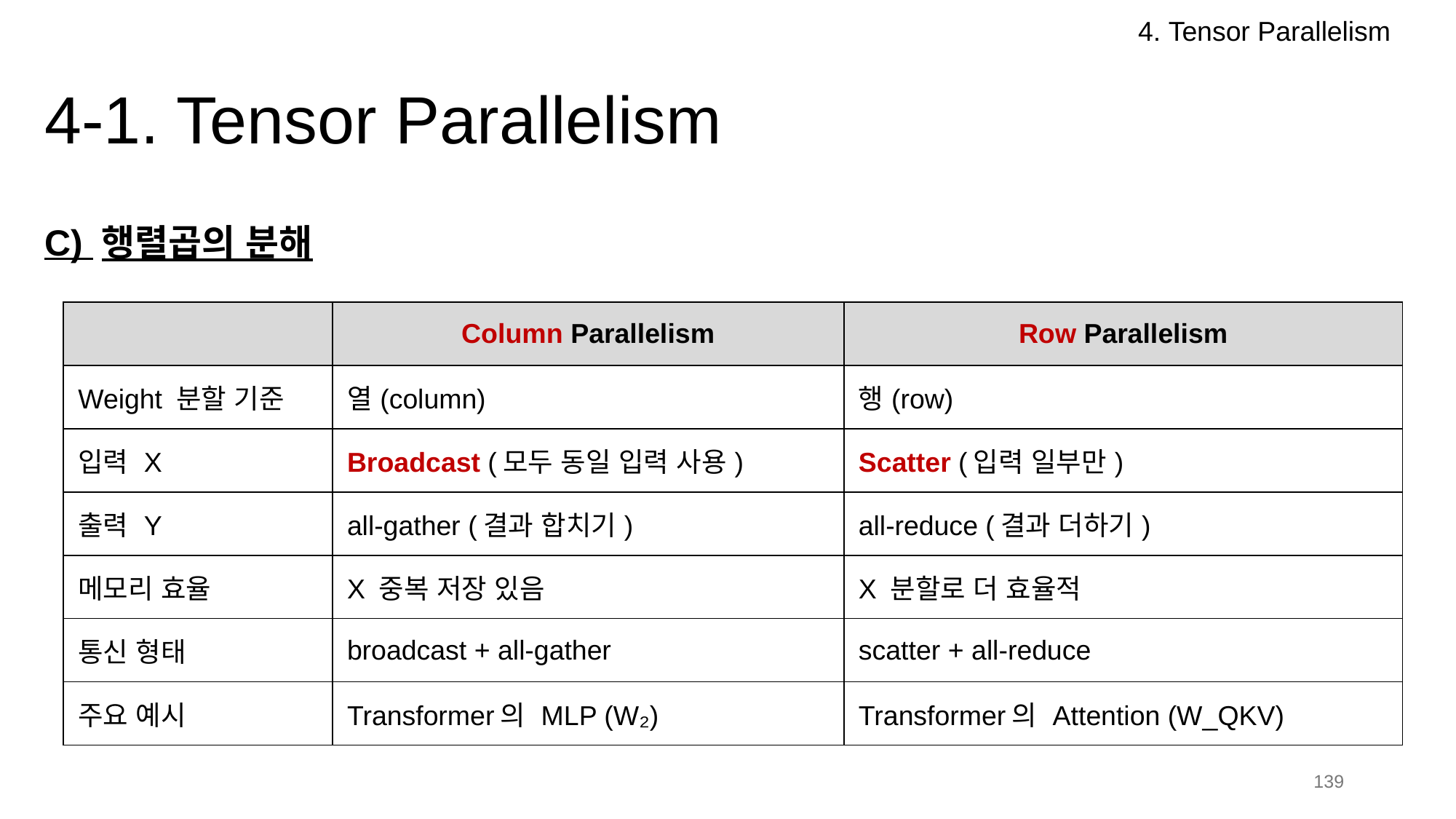

4. Tensor Parallelism
# 4-1. Tensor Parallelism
C) 행렬곱의 분해
|  | Column Parallelism | Row Parallelism |
| --- | --- | --- |
| Weight 분할 기준 | 열(column) | 행(row) |
| 입력 X | Broadcast (모두 동일 입력 사용) | Scatter (입력 일부만) |
| 출력 Y | all-gather (결과 합치기) | all-reduce (결과 더하기) |
| 메모리 효율 | X 중복 저장 있음 | X 분할로 더 효율적 |
| 통신 형태 | broadcast + all-gather | scatter + all-reduce |
| 주요 예시 | Transformer의 MLP (W₂) | Transformer의 Attention (W\_QKV) |
139